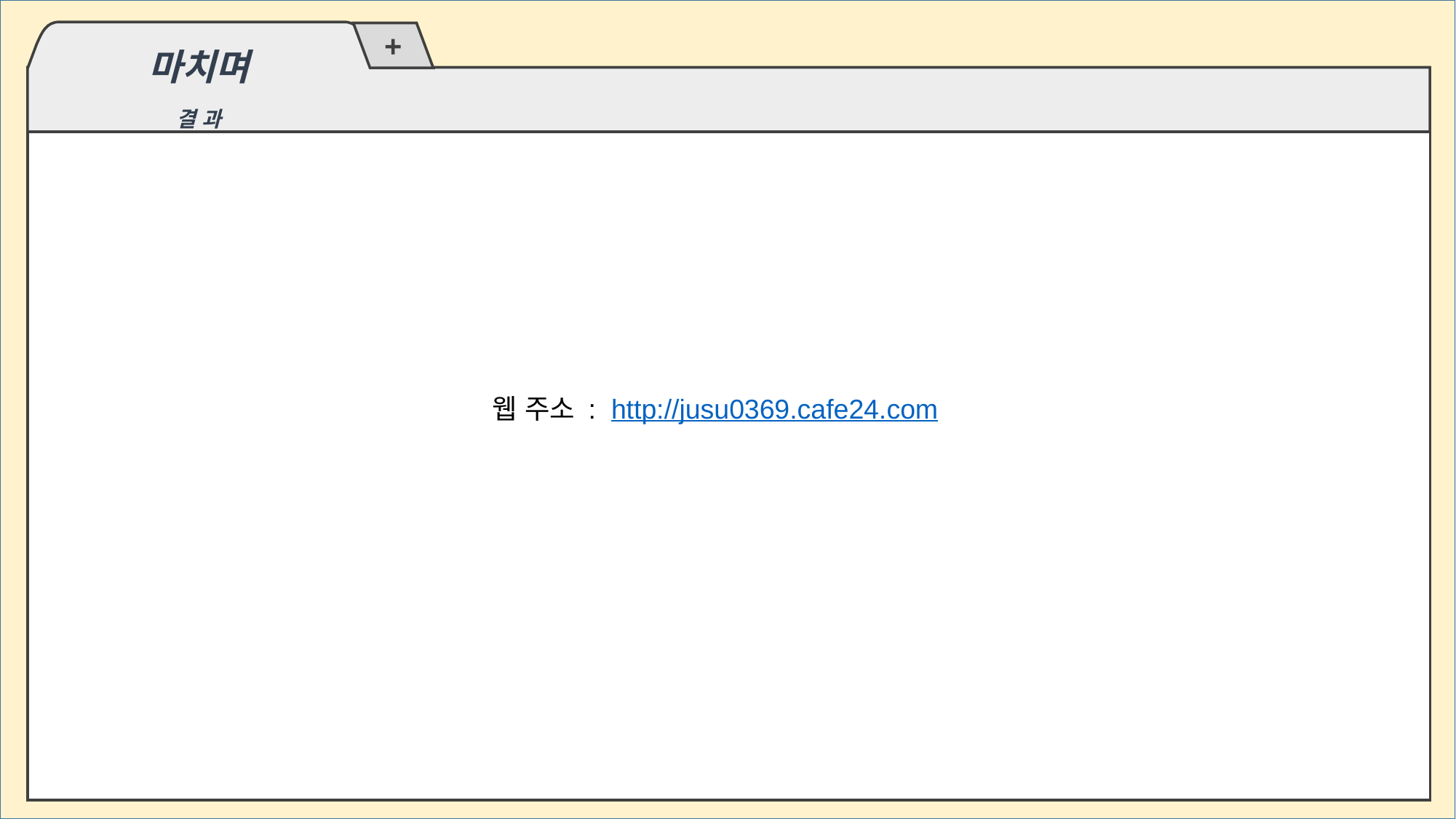

마치며
결 과
웹 주소 :  http://jusu0369.cafe24.com